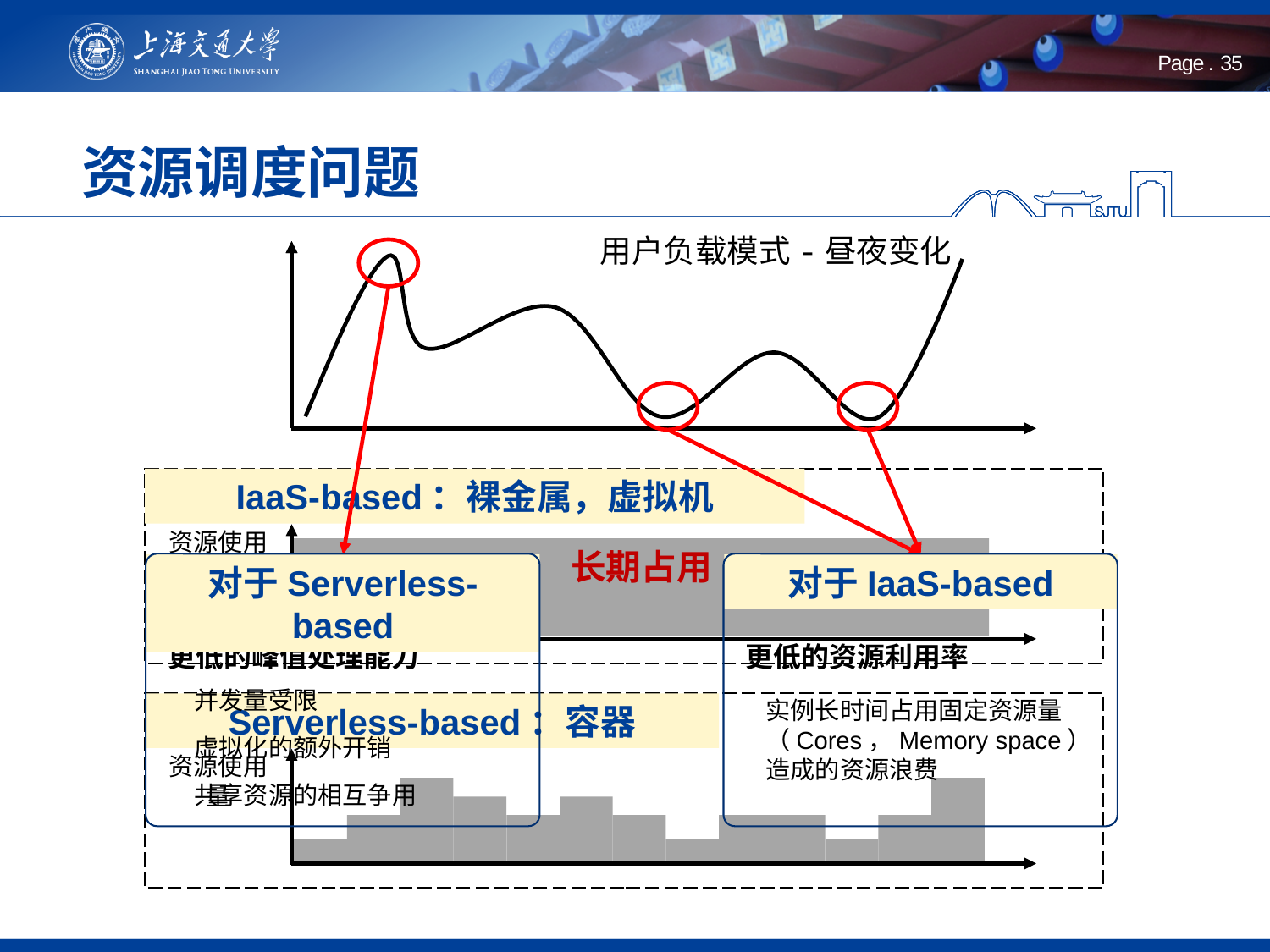

# 资源调度问题
用户负载模式-昼夜变化

IaaS-based：裸金属，虚拟机

资源使用量
长期占用

对于Serverless-based
更低的峰值处理能力
并发量受限
虚拟化的额外开销
共享资源的相互争用

对于IaaS-based
更低的资源利用率
实例长时间占用固定资源量（Cores，Memory space）造成的资源浪费
Serverless-based：容器

资源使用量